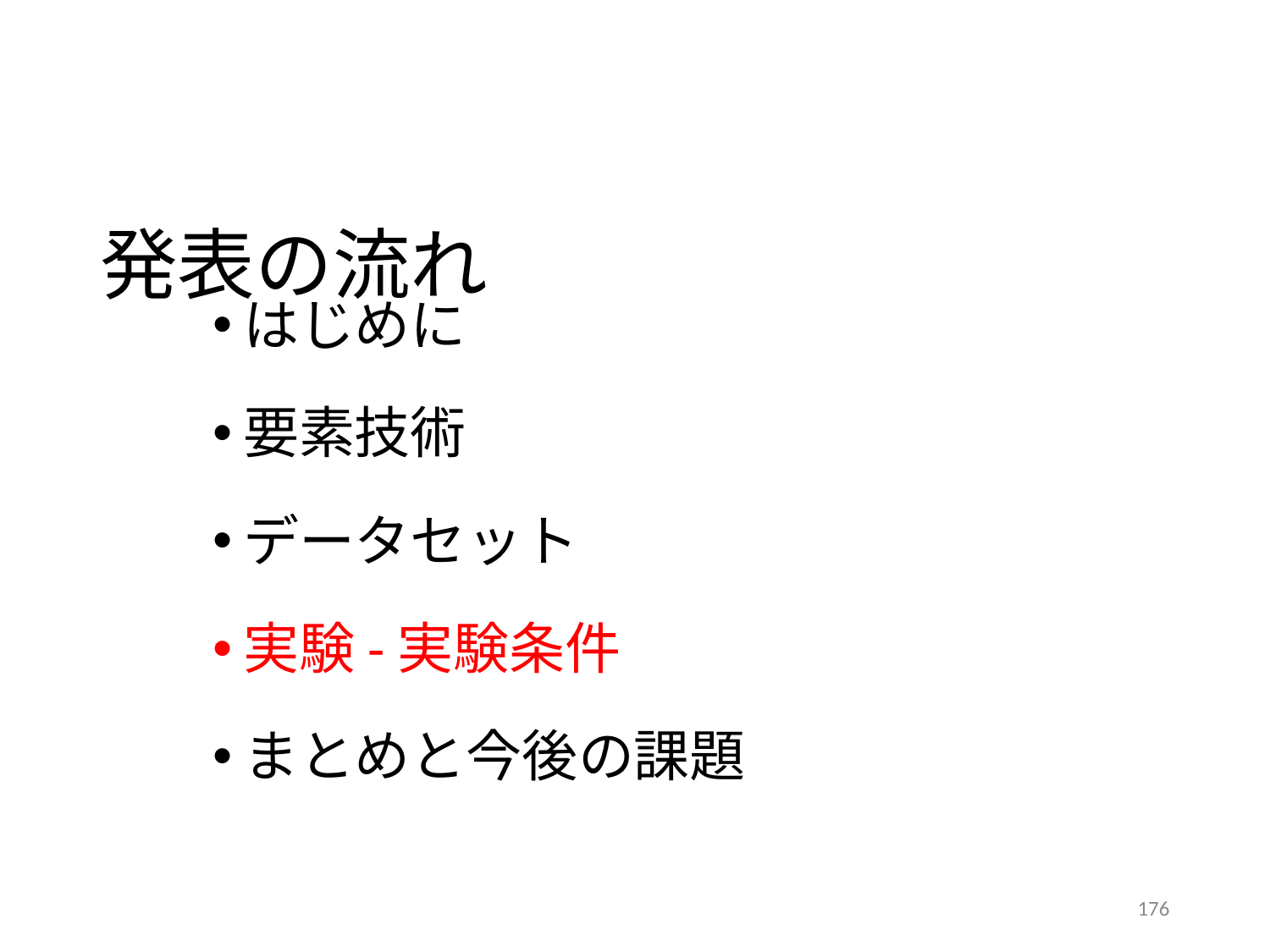

# 発表の流れ
はじめに

要素技術

データセット

実験-実験条件

まとめと今後の課題
176